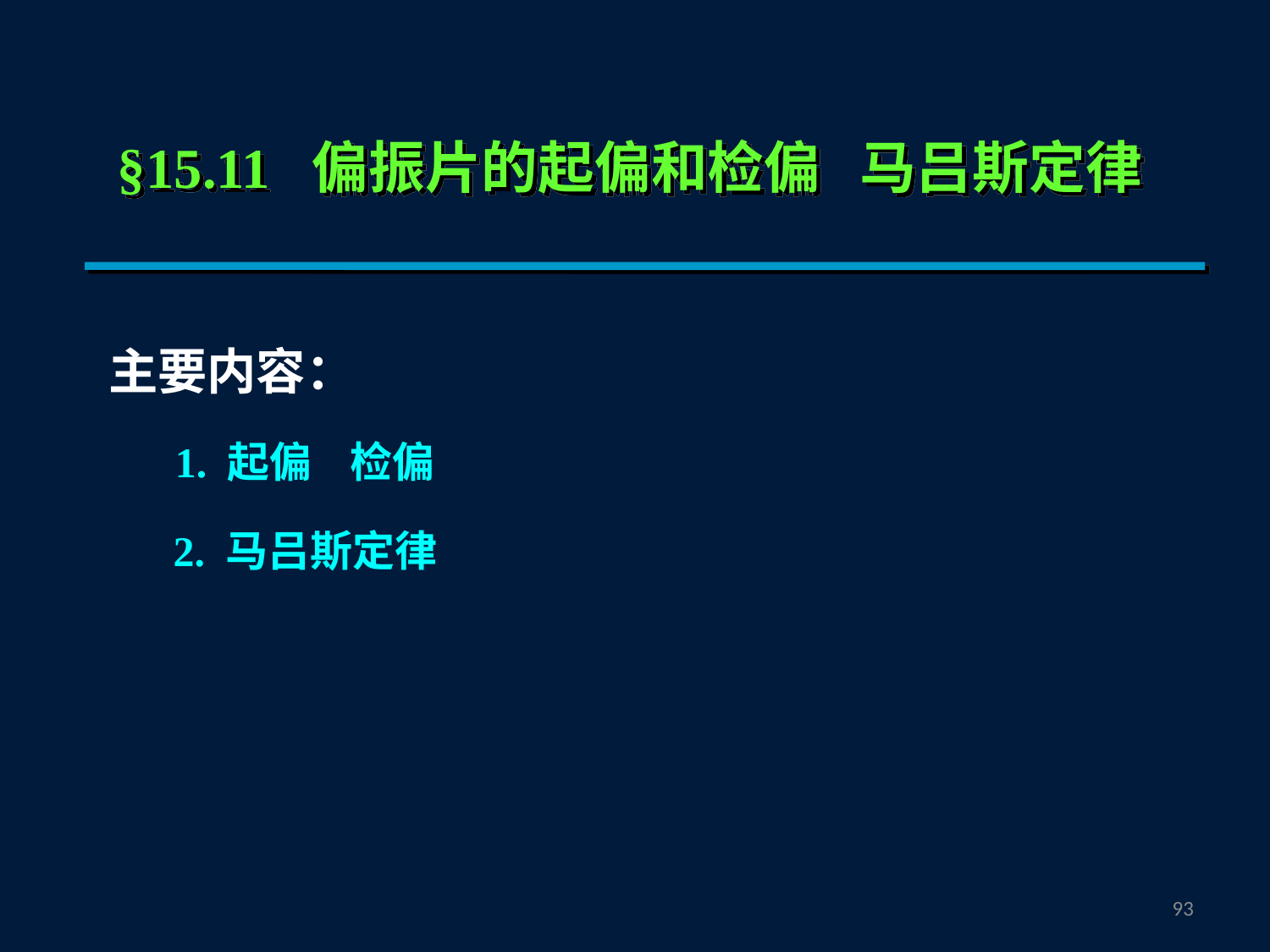

§15.11  偏振片的起偏和检偏   马吕斯定律

主要内容：
1. 起偏    检偏
2. 马吕斯定律
93